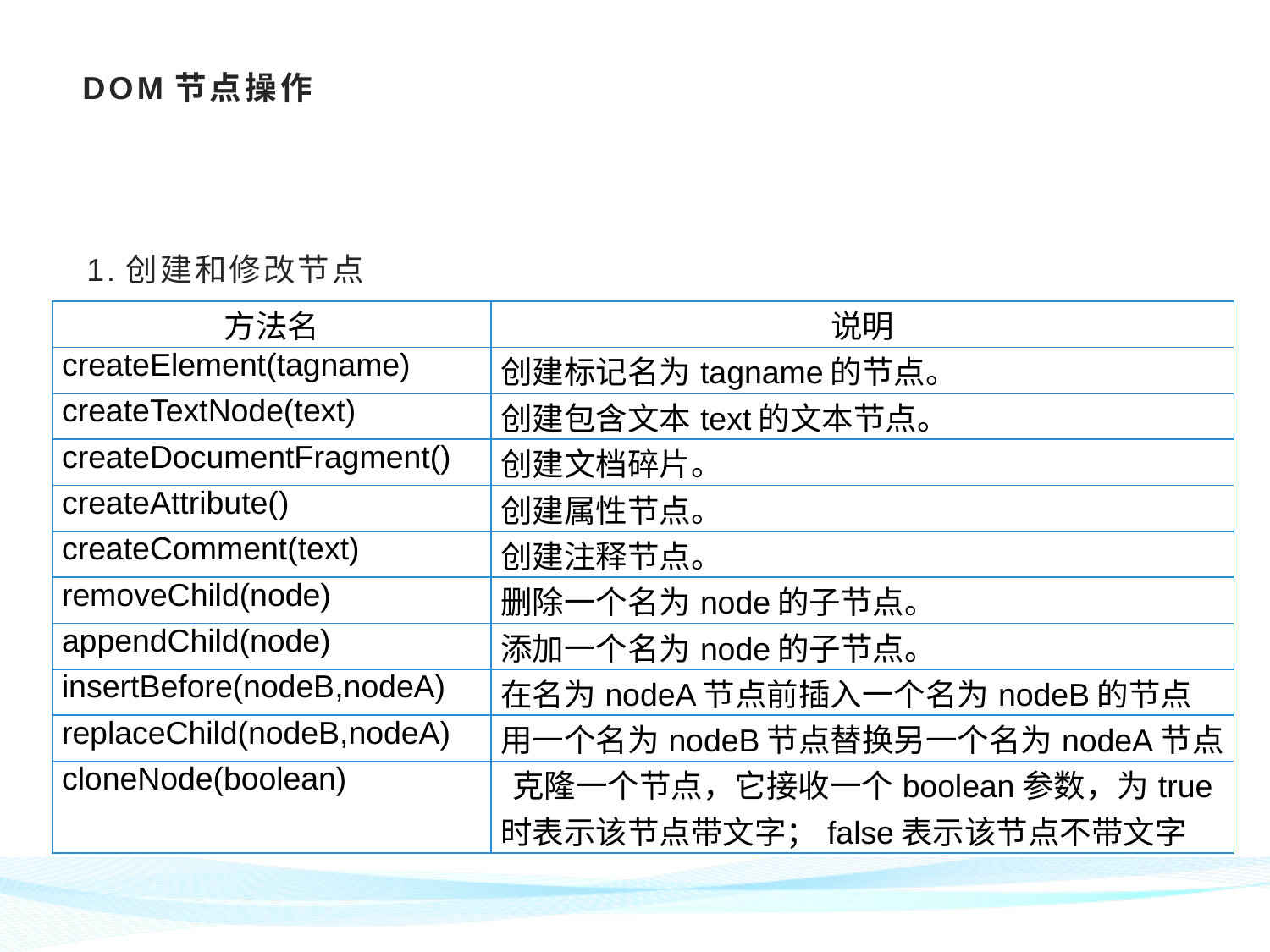

# DOM节点操作
1.创建和修改节点

| 方法名 | 说明 |
| --- | --- |
| createElement(tagname) | 创建标记名为tagname的节点。 |
| createTextNode(text) | 创建包含文本text的文本节点。 |
| createDocumentFragment() | 创建文档碎片。 |
| createAttribute() | 创建属性节点。 |
| createComment(text) | 创建注释节点。 |
| removeChild(node) | 删除一个名为node的子节点。 |
| appendChild(node) | 添加一个名为node的子节点。 |
| insertBefore(nodeB,nodeA) | 在名为nodeA节点前插入一个名为nodeB的节点 |
| replaceChild(nodeB,nodeA) | 用一个名为nodeB节点替换另一个名为nodeA节点 |
| cloneNode(boolean) | 克隆一个节点，它接收一个boolean参数，为true时表示该节点带文字；false表示该节点不带文字 |